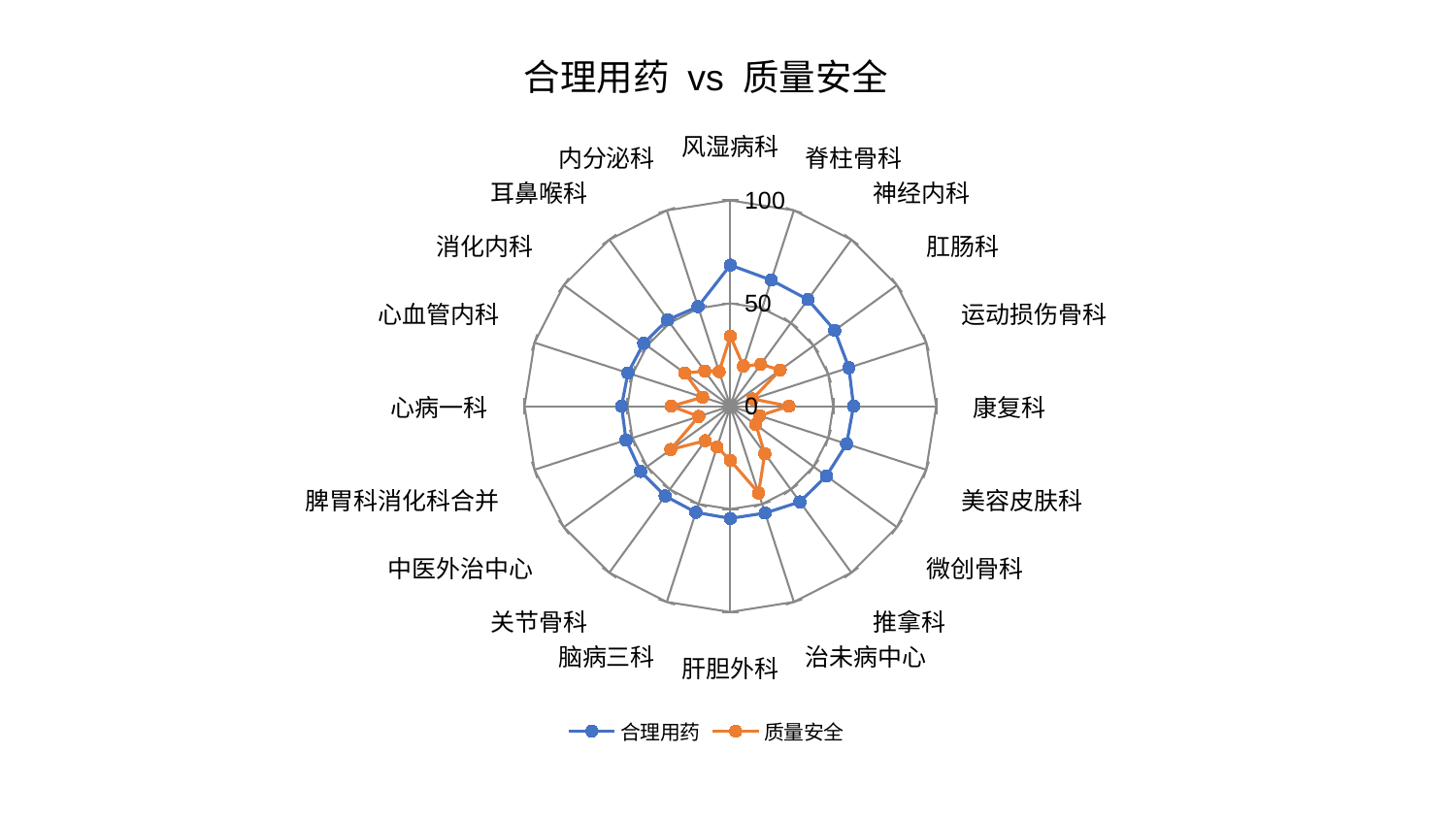

### Chart: 合理用药 vs 质量安全

| Category | 合理用药 | 质量安全 |
|---|---|---|
| 风湿病科 | 68.56611841585116 | 34.04766599172025 |
| 脊柱骨科 | 64.40121555437322 | 20.521394241864787 |
| 神经内科 | 64.0557589975282 | 25.16155079600778 |
| 肛肠科 | 62.67646499039858 | 29.92769431811799 |
| 运动损伤骨科 | 60.54689271389003 | 11.361286699584623 |
| 康复科 | 59.839462402998684 | 28.507099217789197 |
| 美容皮肤科 | 59.37451175604893 | 14.972535912650098 |
| 微创骨科 | 57.68455053026872 | 15.304403676131017 |
| 推拿科 | 57.4746867748339 | 28.50343094389242 |
| 治未病中心 | 54.619974487616815 | 44.334828269667426 |
| 肝胆外科 | 54.53098751308584 | 26.341886646446596 |
| 脑病三科 | 54.267749317618836 | 20.859268772352657 |
| 关节骨科 | 53.9267810553752 | 20.782052215758352 |
| 中医外治中心 | 53.91468054362807 | 35.804465508894936 |
| 脾胃科消化科合并 | 53.2839379020557 | 16.183506471135978 |
| 心病一科 | 52.86037854043051 | 28.681574888974488 |
| 心血管内科 | 52.31037406022029 | 14.128919516813687 |
| 消化内科 | 52.014322737178524 | 27.30361161844592 |
| 耳鼻喉科 | 51.87090847671083 | 21.149350280085173 |
| 内分泌科 | 50.858312911732824 | 17.656826532333348 |
49